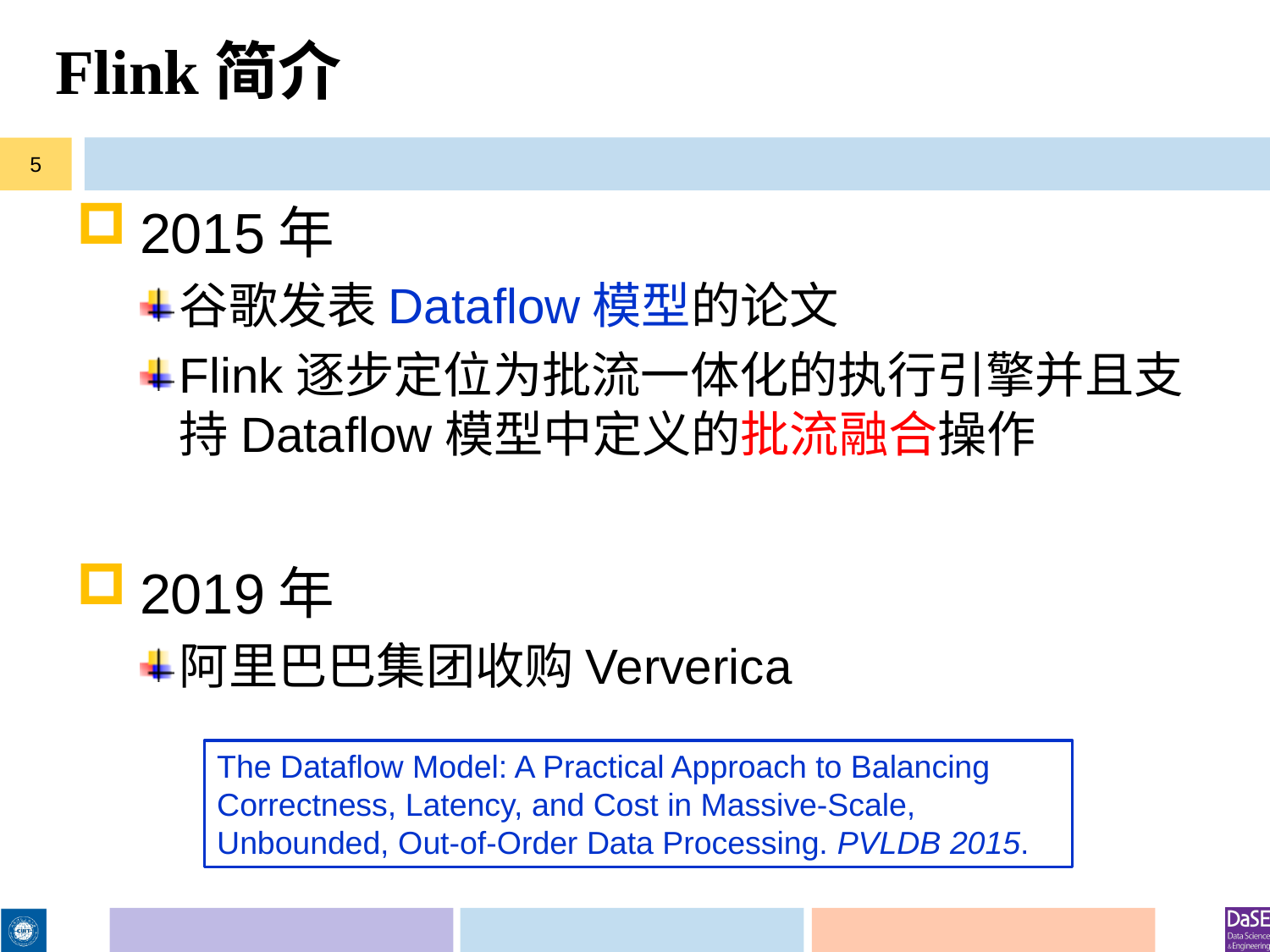

# Flink简介
5
2015年
谷歌发表Dataflow模型的论文
Flink逐步定位为批流一体化的执行引擎并且支持Dataflow模型中定义的批流融合操作

2019年
阿里巴巴集团收购Ververica
The Dataflow Model: A Practical Approach to Balancing Correctness, Latency, and Cost in Massive-Scale, Unbounded, Out-of-Order Data Processing. PVLDB 2015.